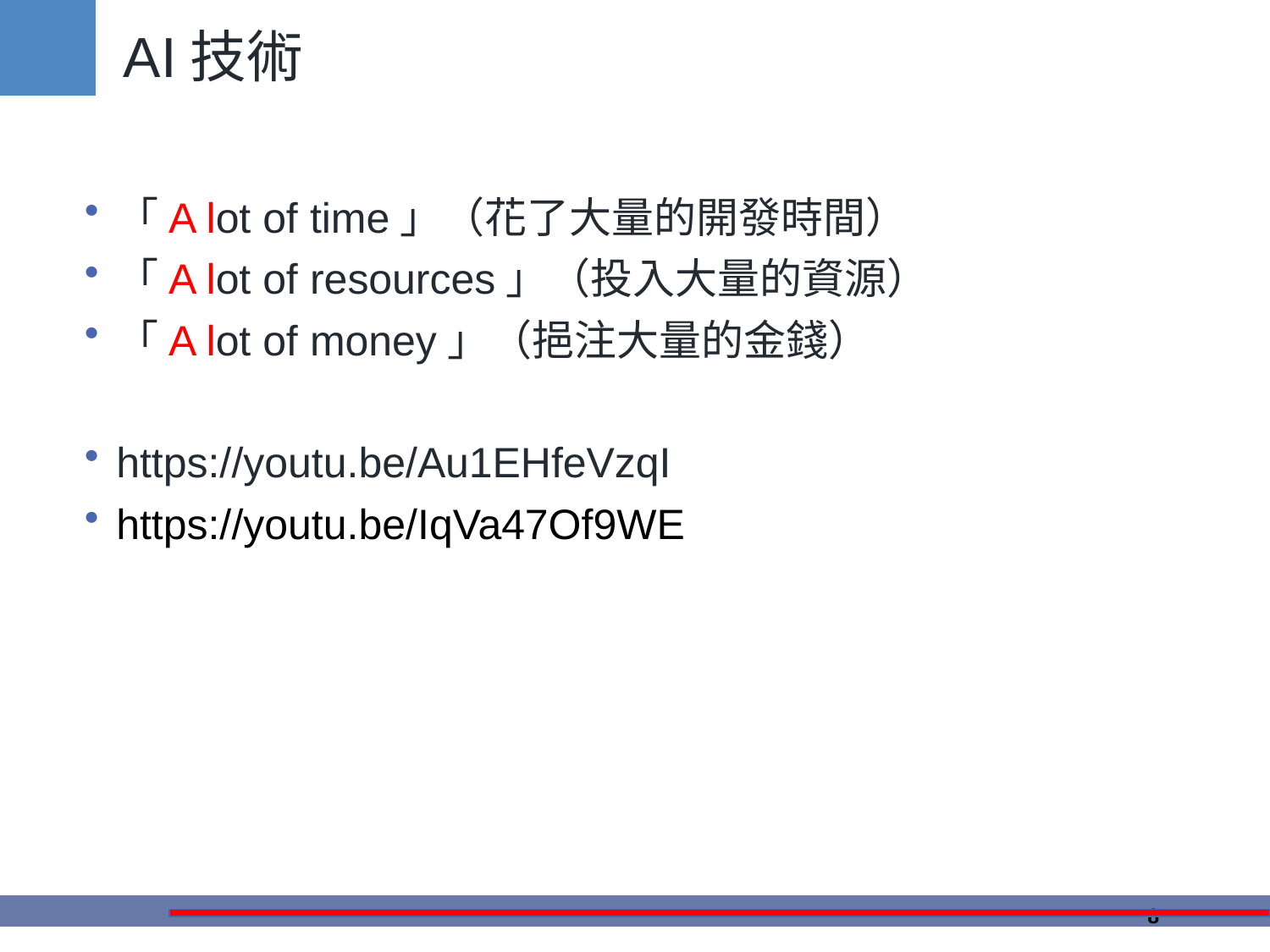

# AI技術
「A lot of time」（花了大量的開發時間）
「A lot of resources」（投入大量的資源）
「A lot of money」（挹注大量的金錢）

https://youtu.be/Au1EHfeVzqI
https://youtu.be/IqVa47Of9WE